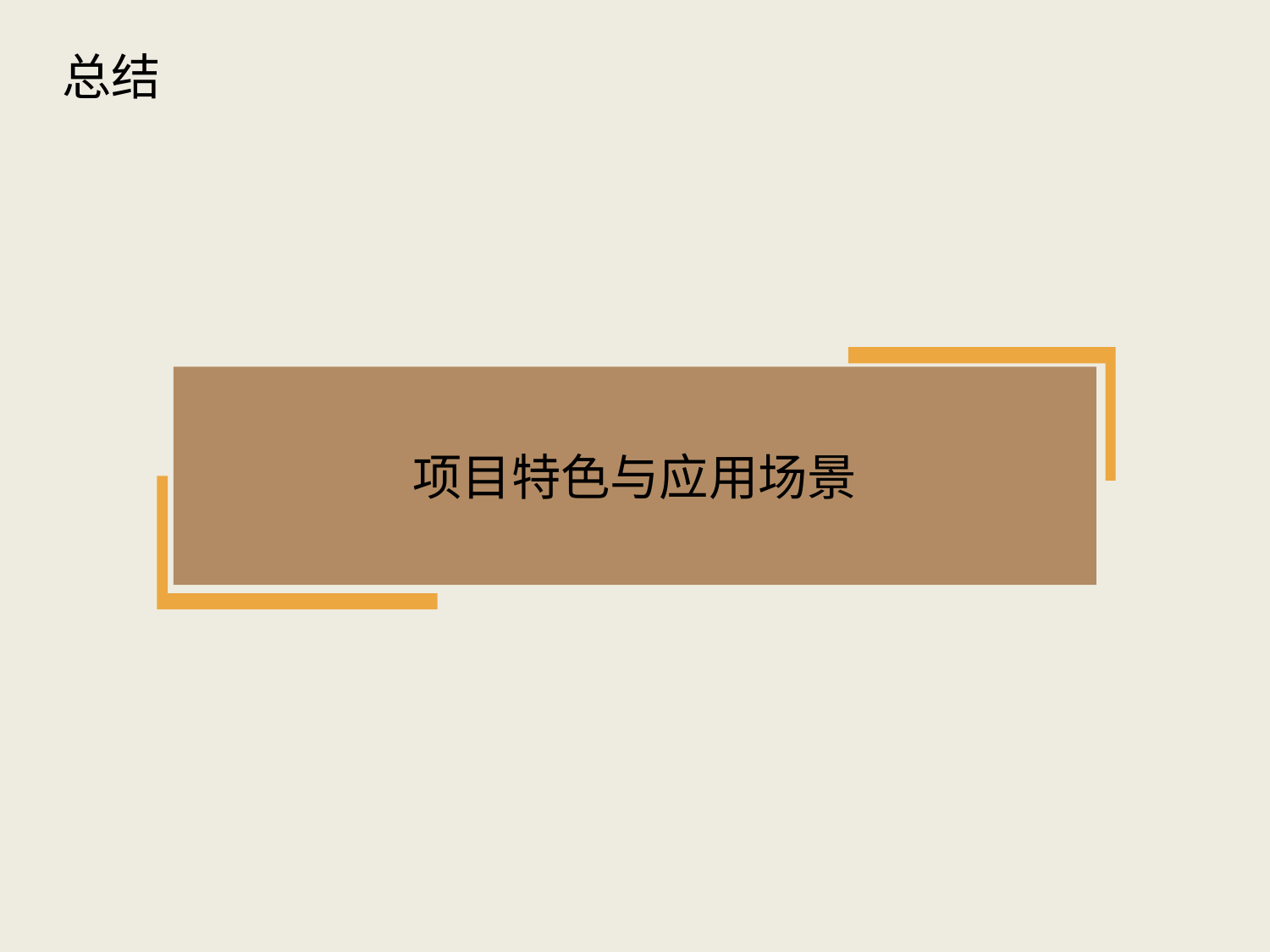

总结
点击添加文本

点击添加文本
项目特色与应用场景

点击添加文本
点击添加文本